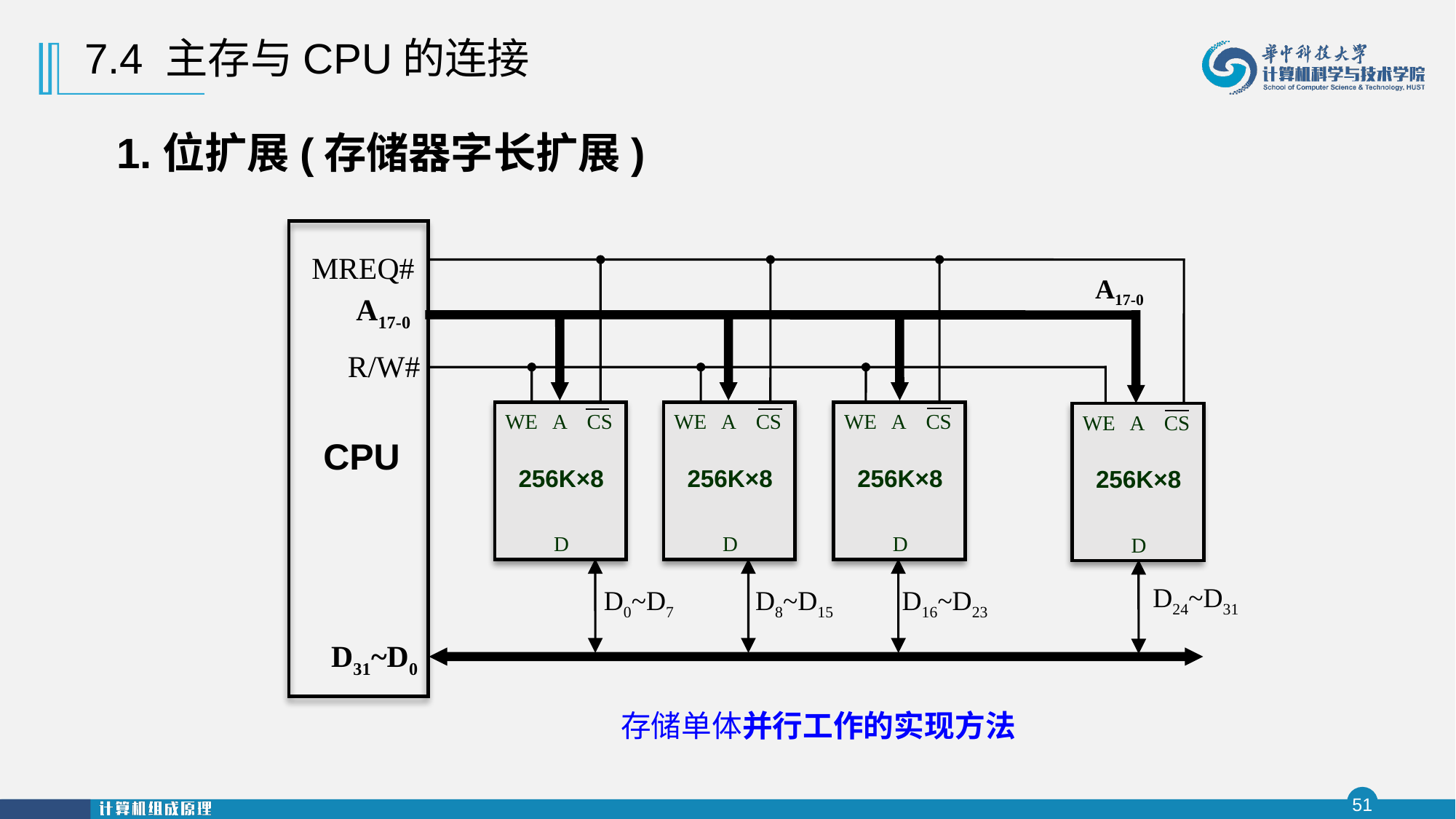

7.4 主存与CPU的连接
# 1.位扩展(存储器字长扩展)

MREQ#
A17-0
R/W#
CPU
D31~D0

A17-0

WE
A
CS

256K×8
D
WE
A
CS

256K×8
D
WE
A
CS

256K×8
D
WE
A
CS

256K×8
D

D24~D31
D0~D7

 D8~D15
D16~D23

存储单体并行工作的实现方法